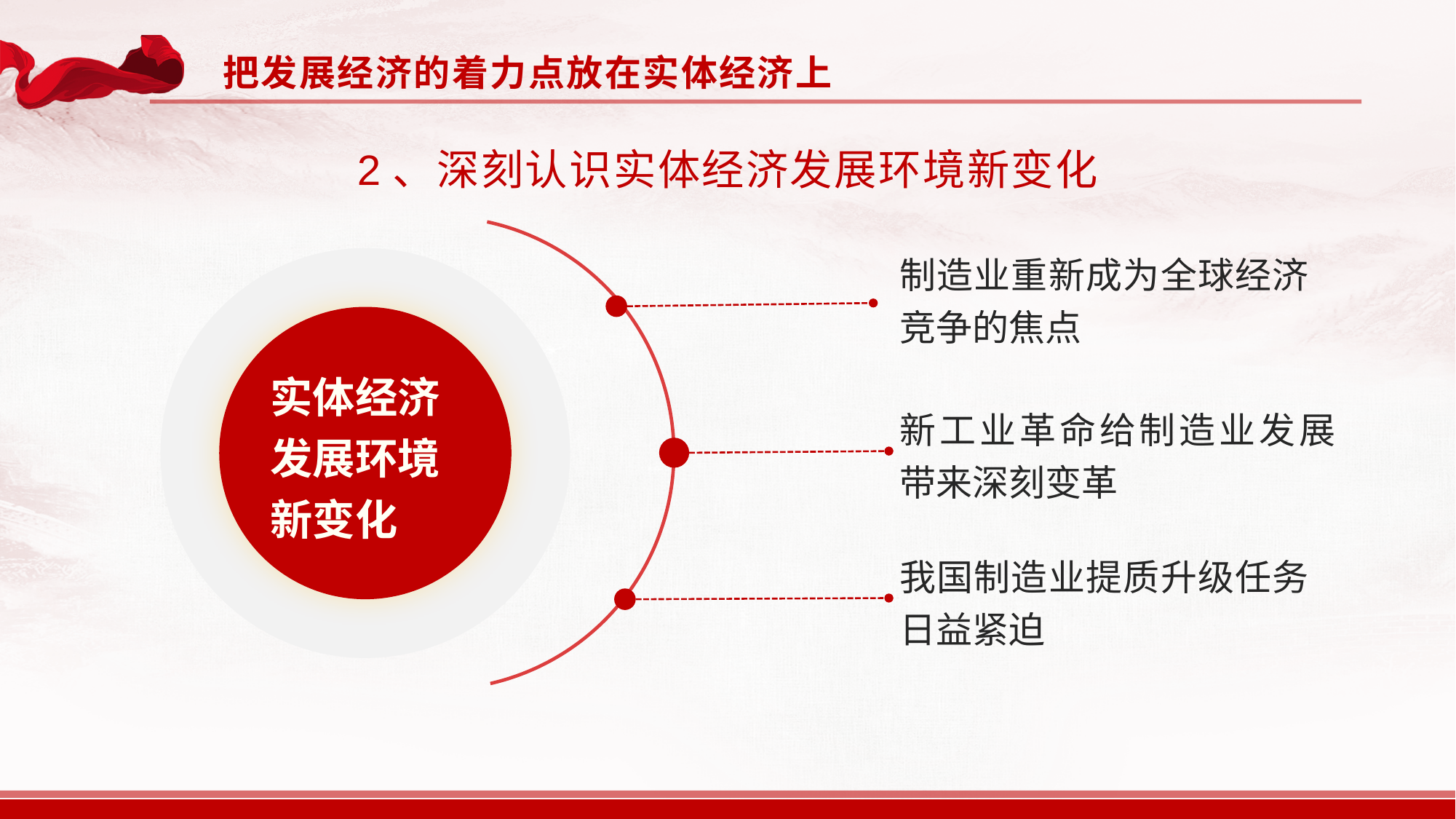

把发展经济的着力点放在实体经济上
2、深刻认识实体经济发展环境新变化

制造业重新成为全球经济竞争的焦点

实体经济发展环境新变化
新工业革命给制造业发展带来深刻变革

我国制造业提质升级任务日益紧迫